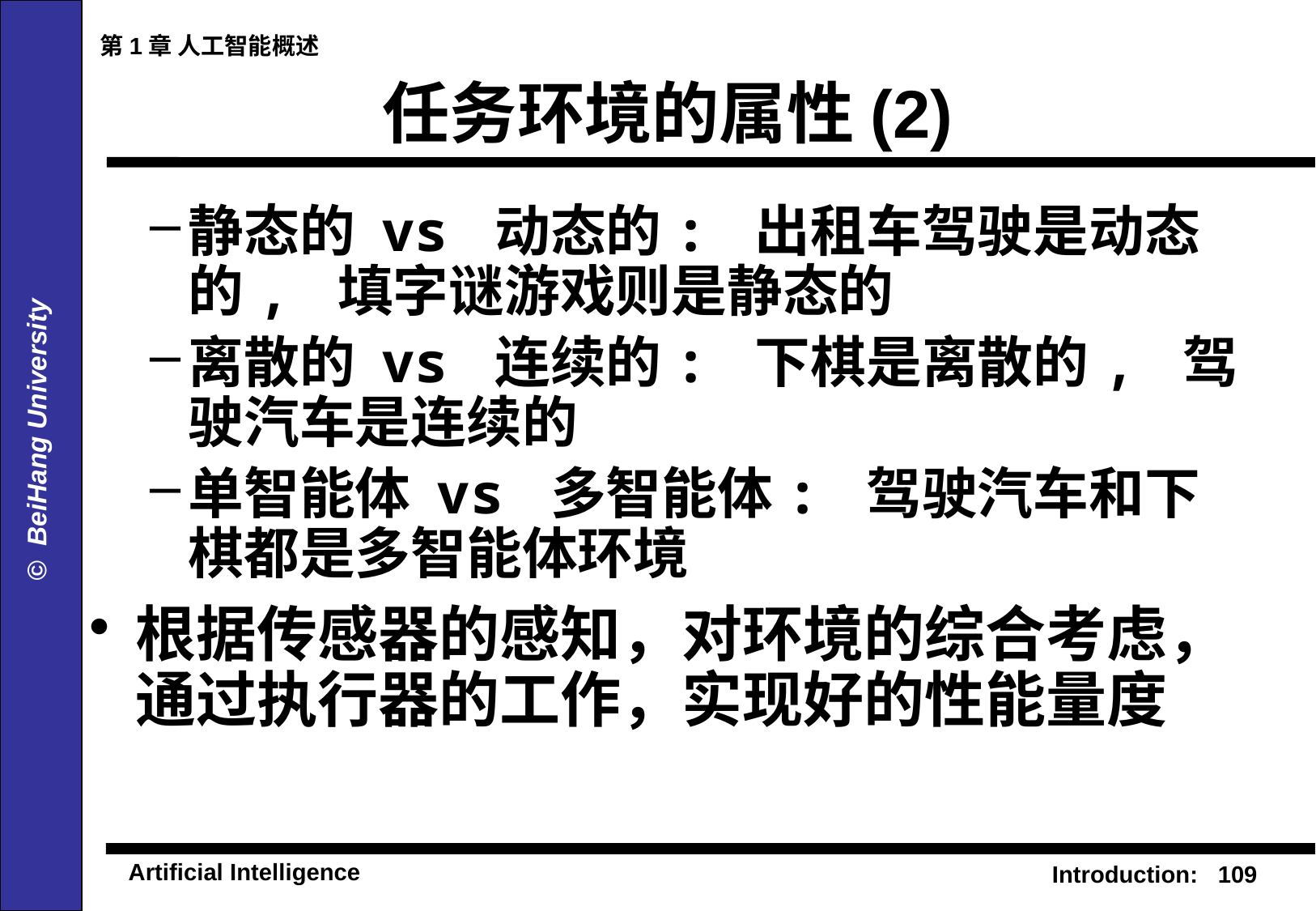

第1章 人工智能概述
# 任务环境的属性(2)
静态的 vs 动态的: 出租车驾驶是动态的, 填字谜游戏则是静态的
离散的 vs 连续的: 下棋是离散的, 驾驶汽车是连续的
单智能体 vs 多智能体: 驾驶汽车和下棋都是多智能体环境
根据传感器的感知，对环境的综合考虑，通过执行器的工作，实现好的性能量度